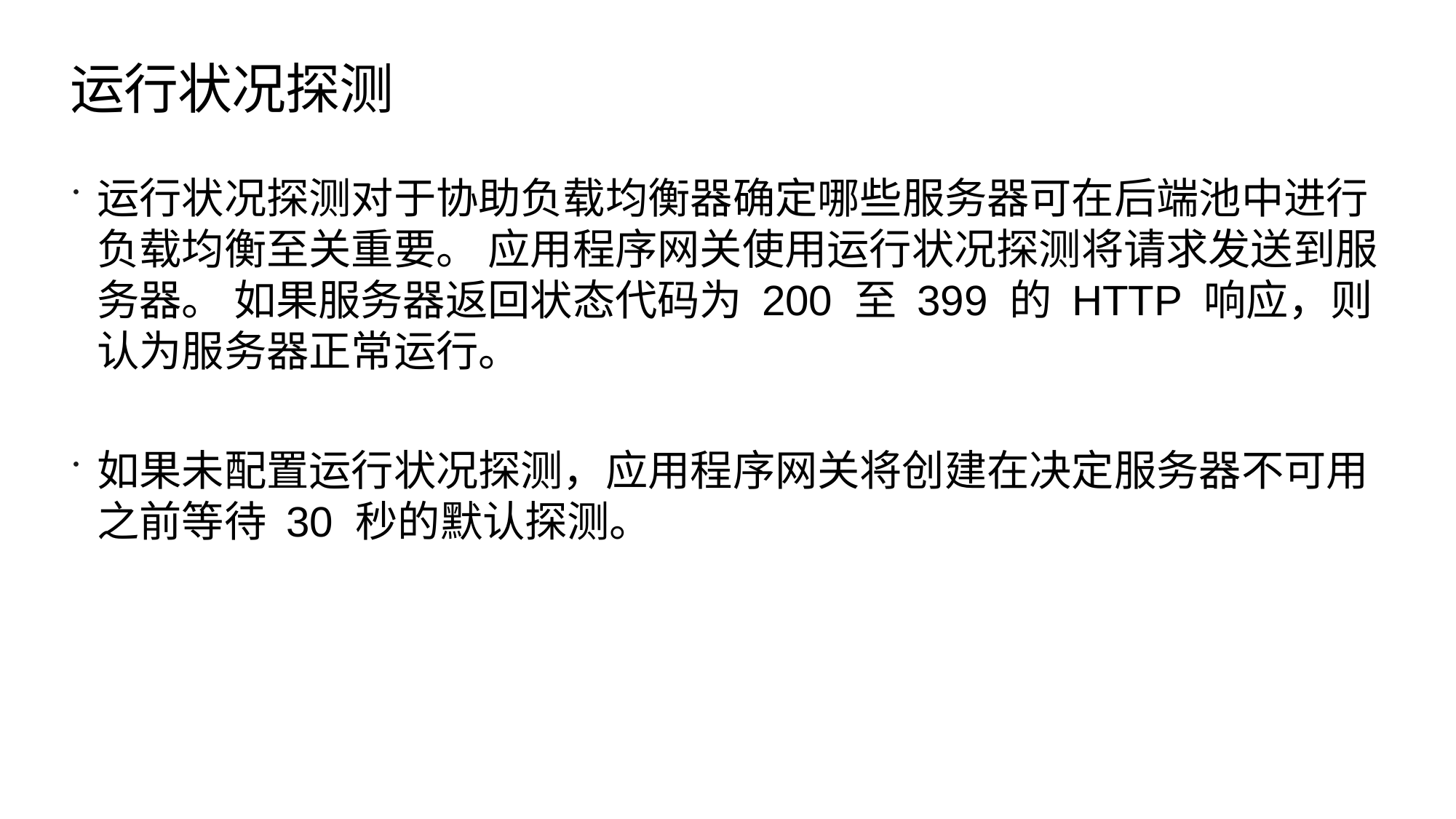

# 运行状况探测
运行状况探测对于协助负载均衡器确定哪些服务器可在后端池中进行负载均衡至关重要。 应用程序网关使用运行状况探测将请求发送到服务器。 如果服务器返回状态代码为 200 至 399 的 HTTP 响应，则认为服务器正常运行。

如果未配置运行状况探测，应用程序网关将创建在决定服务器不可用之前等待 30 秒的默认探测。